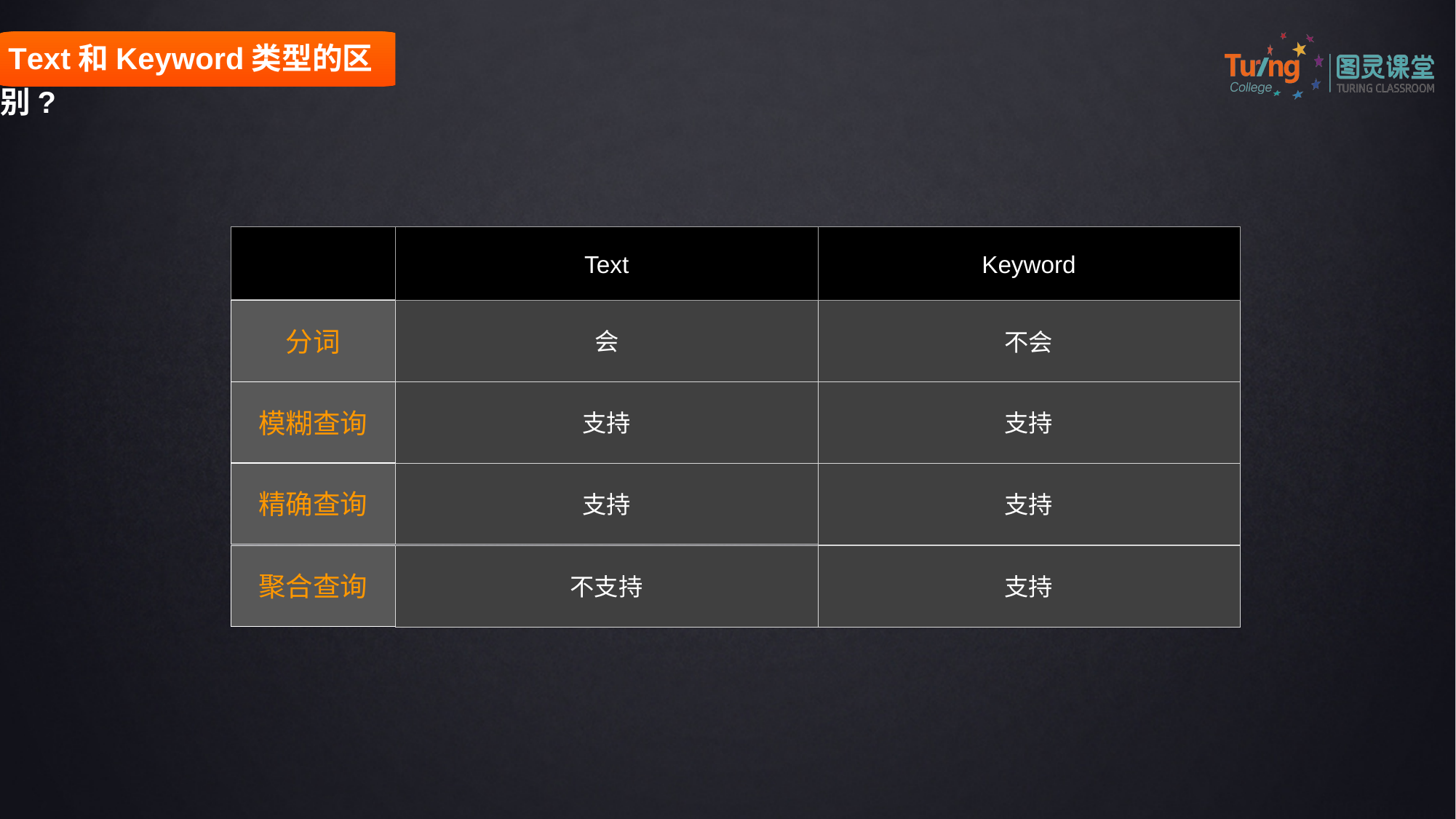

Text和Keyword类型的区别?

Text
Keyword
分词
会
不会
模糊查询
支持
支持
精确查询
支持
支持
聚合查询
不支持
支持